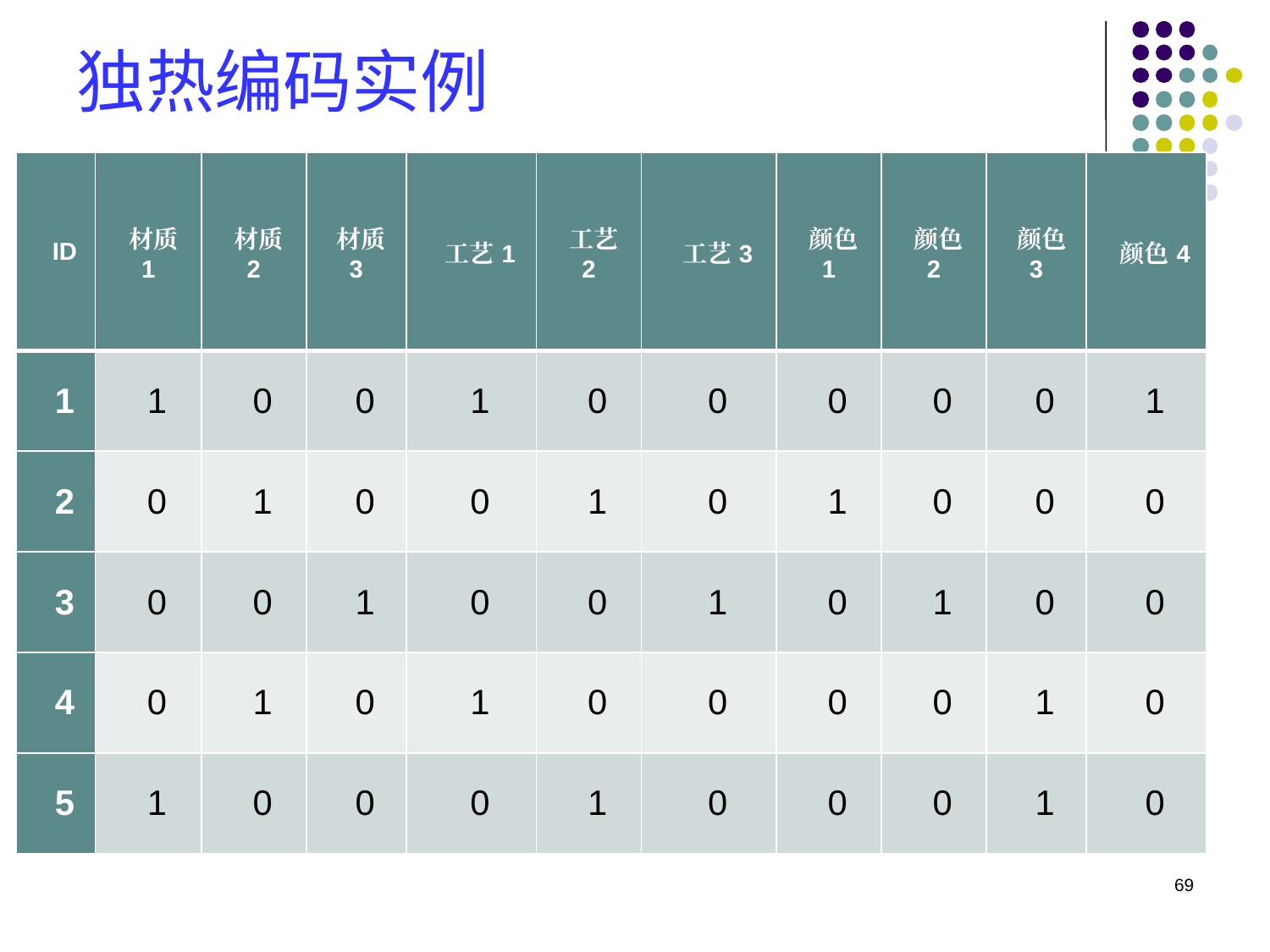

# 独热编码实例
| ID | 材质 | 加工工艺 | 颜色 |
| --- | --- | --- | --- |
| 1 | 0 | 0 | 3 |
| 2 | 1 | 1 | 0 |
| 3 | 2 | 2 | 1 |
| 4 | 1 | 0 | 2 |
| 5 | 0 | 1 | 2 |
| ID | 材质1 | 材质2 | 材质3 | 工艺1 | 工艺2 | 工艺3 | 颜色1 | 颜色2 | 颜色3 | 颜色4 |
| --- | --- | --- | --- | --- | --- | --- | --- | --- | --- | --- |
| 1 | 1 | 0 | 0 | 1 | 0 | 0 | 0 | 0 | 0 | 1 |
| 2 | 0 | 1 | 0 | 0 | 1 | 0 | 1 | 0 | 0 | 0 |
| 3 | 0 | 0 | 1 | 0 | 0 | 1 | 0 | 1 | 0 | 0 |
| 4 | 0 | 1 | 0 | 1 | 0 | 0 | 0 | 0 | 1 | 0 |
| 5 | 1 | 0 | 0 | 0 | 1 | 0 | 0 | 0 | 1 | 0 |
三个标称属性分别有3、3、4个属性值，那么独热编码扩充为3+3+4=10个二元属性
69